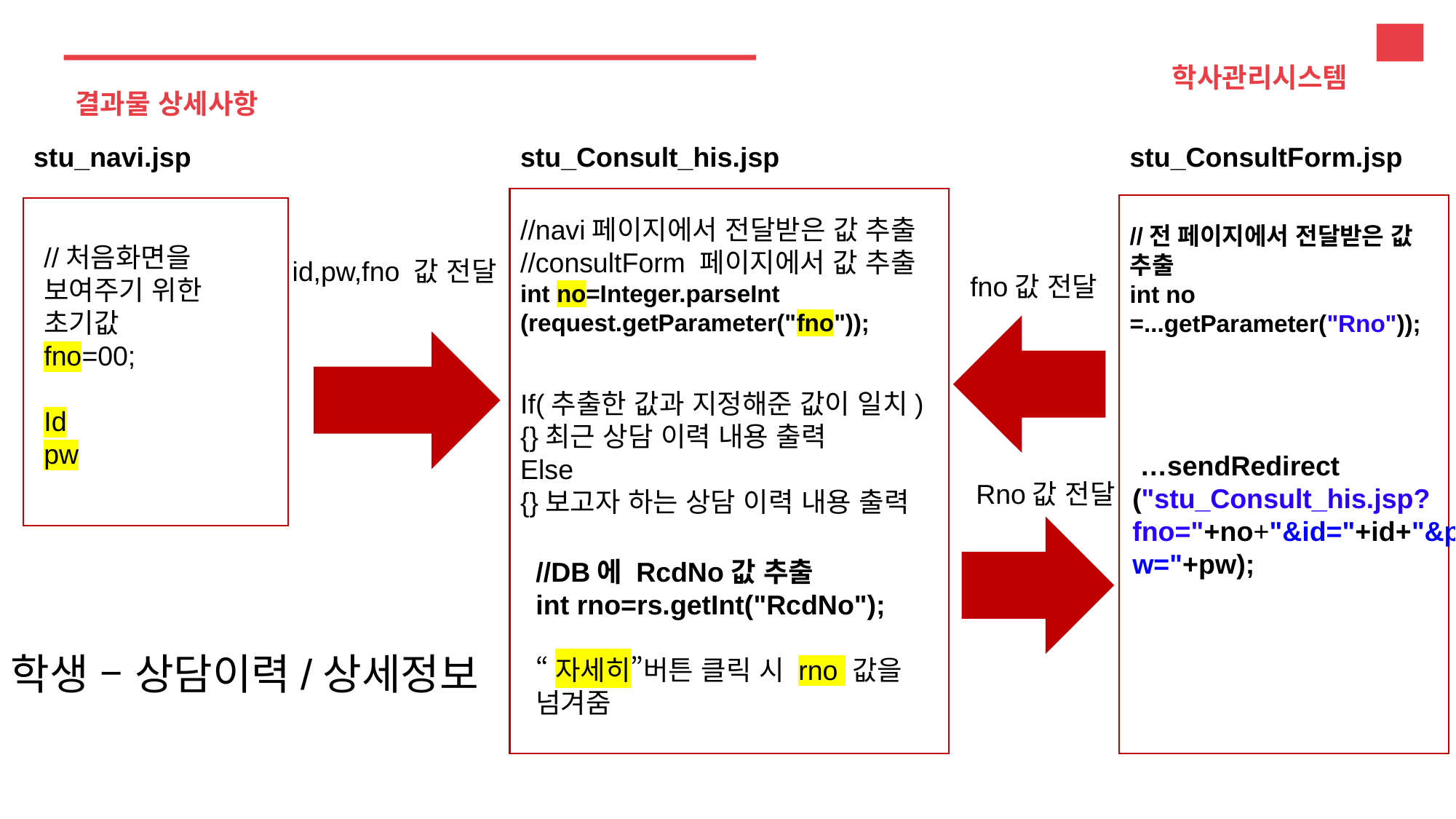

학사관리시스템
결과물 상세사항
stu_navi.jsp
stu_Consult_his.jsp
stu_ConsultForm.jsp

//navi페이지에서 전달받은 값 추출
//consultForm 페이지에서 값 추출
int no=Integer.parseInt
(request.getParameter("fno"));

//전 페이지에서 전달받은 값 추출
int no
=...getParameter("Rno"));
//처음화면을 보여주기 위한 초기값
fno=00;

Id
pw
id,pw,fno 값 전달
fno값 전달

If(추출한 값과 지정해준 값이 일치)
{}최근 상담 이력 내용 출력
Else
{}보고자 하는 상담 이력 내용 출력
 …sendRedirect
("stu_Consult_his.jsp?
fno="+no+"&id="+id+"&pw="+pw);
Rno값 전달

//DB에 RcdNo값 추출
int rno=rs.getInt("RcdNo");

“자세히”버튼 클릭 시 rno 값을 넘겨줌
학생 – 상담이력/상세정보